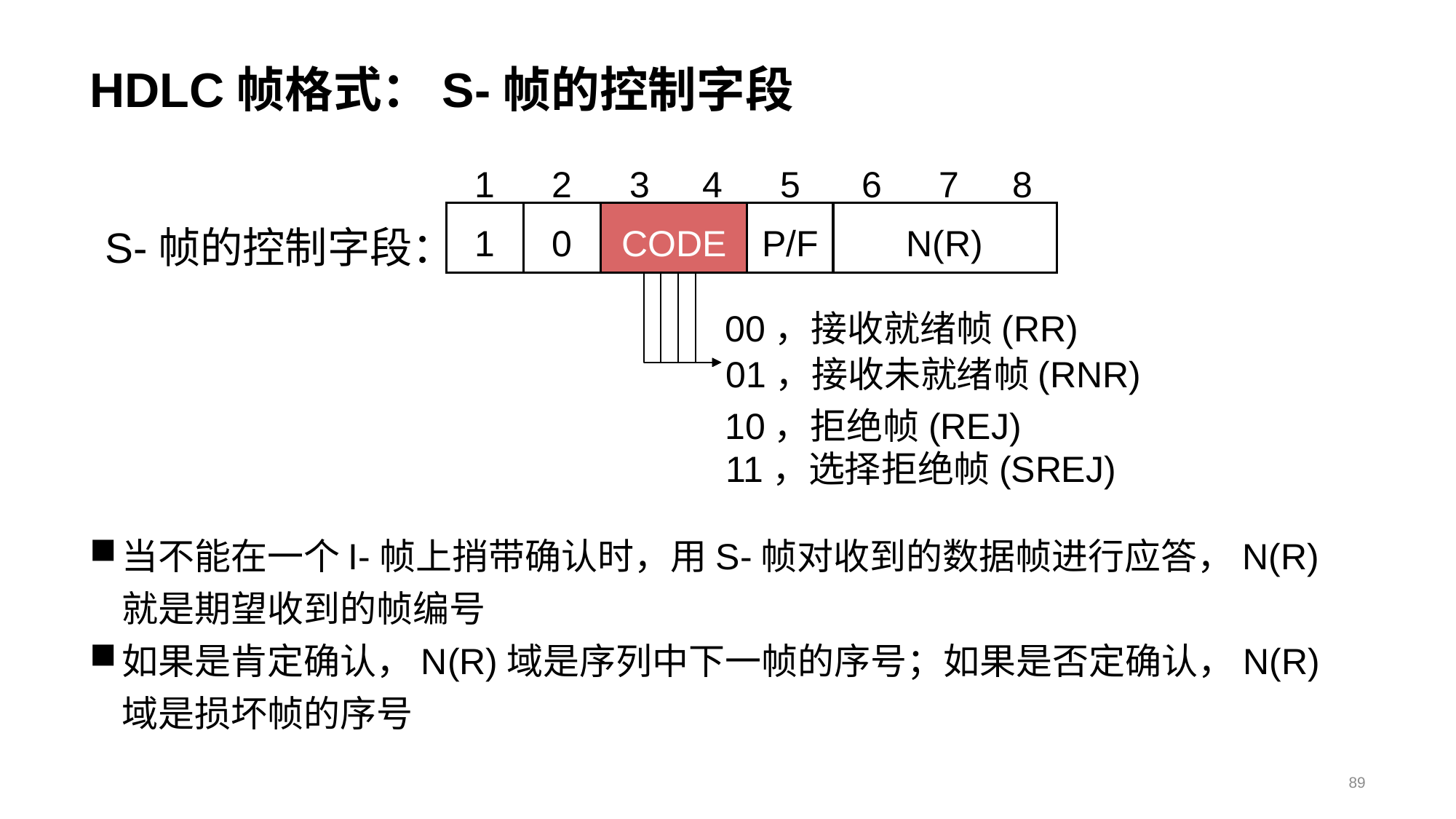

# HDLC帧格式：S-帧的控制字段
1
2
3
4
5
6
7
8
1
0
CODE
P/F
N(R)
S-帧的控制字段：

00，接收就绪帧(RR)
01，接收未就绪帧(RNR)
10，拒绝帧(REJ)
11，选择拒绝帧(SREJ)
当不能在一个I-帧上捎带确认时，用S-帧对收到的数据帧进行应答，N(R)就是期望收到的帧编号
如果是肯定确认，N(R)域是序列中下一帧的序号；如果是否定确认，N(R)域是损坏帧的序号

89